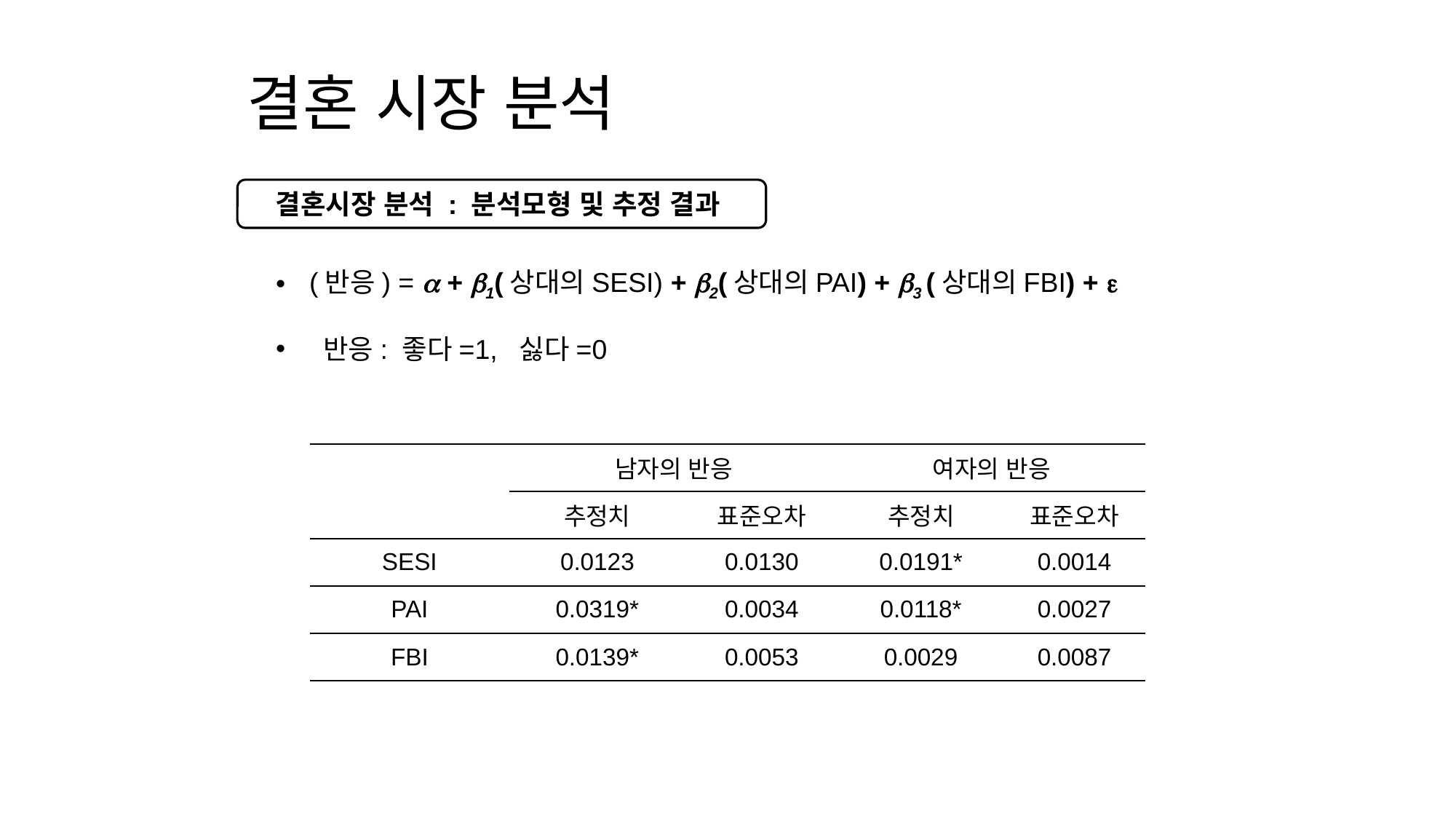

결혼 시장 분석
결혼시장 분석 : 분석모형 및 추정 결과

 (반응) = α + β1(상대의SESI) + β2(상대의PAI) + β3 (상대의FBI) + ε
  반응: 좋다=1,  싫다=0

|  | 남자의 반응 |  | 여자의 반응 |  |
| --- | --- | --- | --- | --- |
|  | 추정치 | 표준오차 | 추정치 | 표준오차 |
| SESI | 0.0123 | 0.0130 | 0.0191\* | 0.0014 |
| PAI | 0.0319\* | 0.0034 | 0.0118\* | 0.0027 |
| FBI | 0.0139\* | 0.0053 | 0.0029 | 0.0087 |